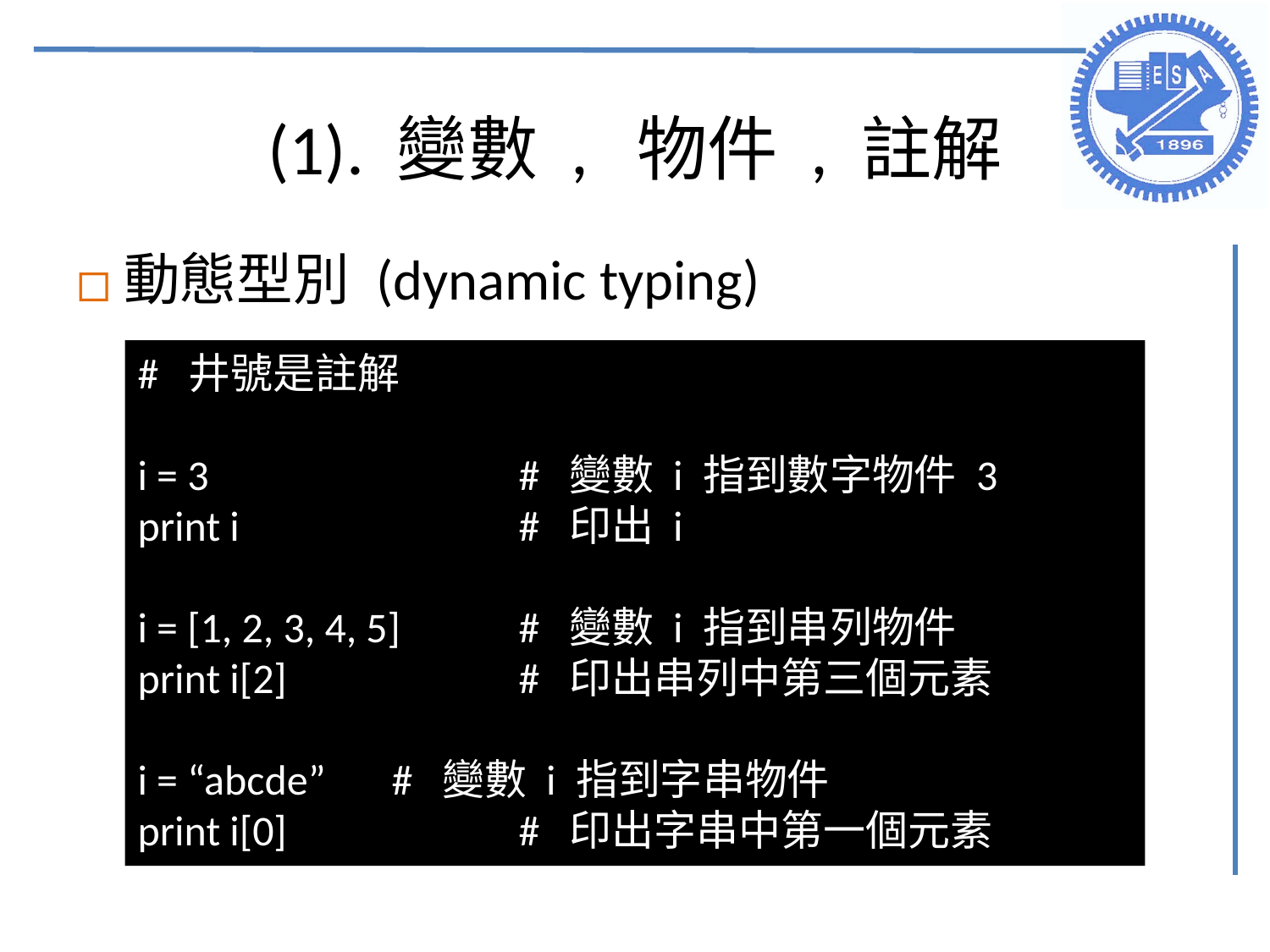

# (1). 變數 ,  物件 , 註解
動態型別 (dynamic typing)
#  井號是註解

i = 3 			#  變數 i 指到數字物件 3
print i			#  印出 i

i = [1, 2, 3, 4, 5] 	#  變數 i 指到串列物件
print i[2]      		#  印出串列中第三個元素

i = “abcde”     	#  變數 i 指到字串物件
print i[0]       		#  印出字串中第一個元素